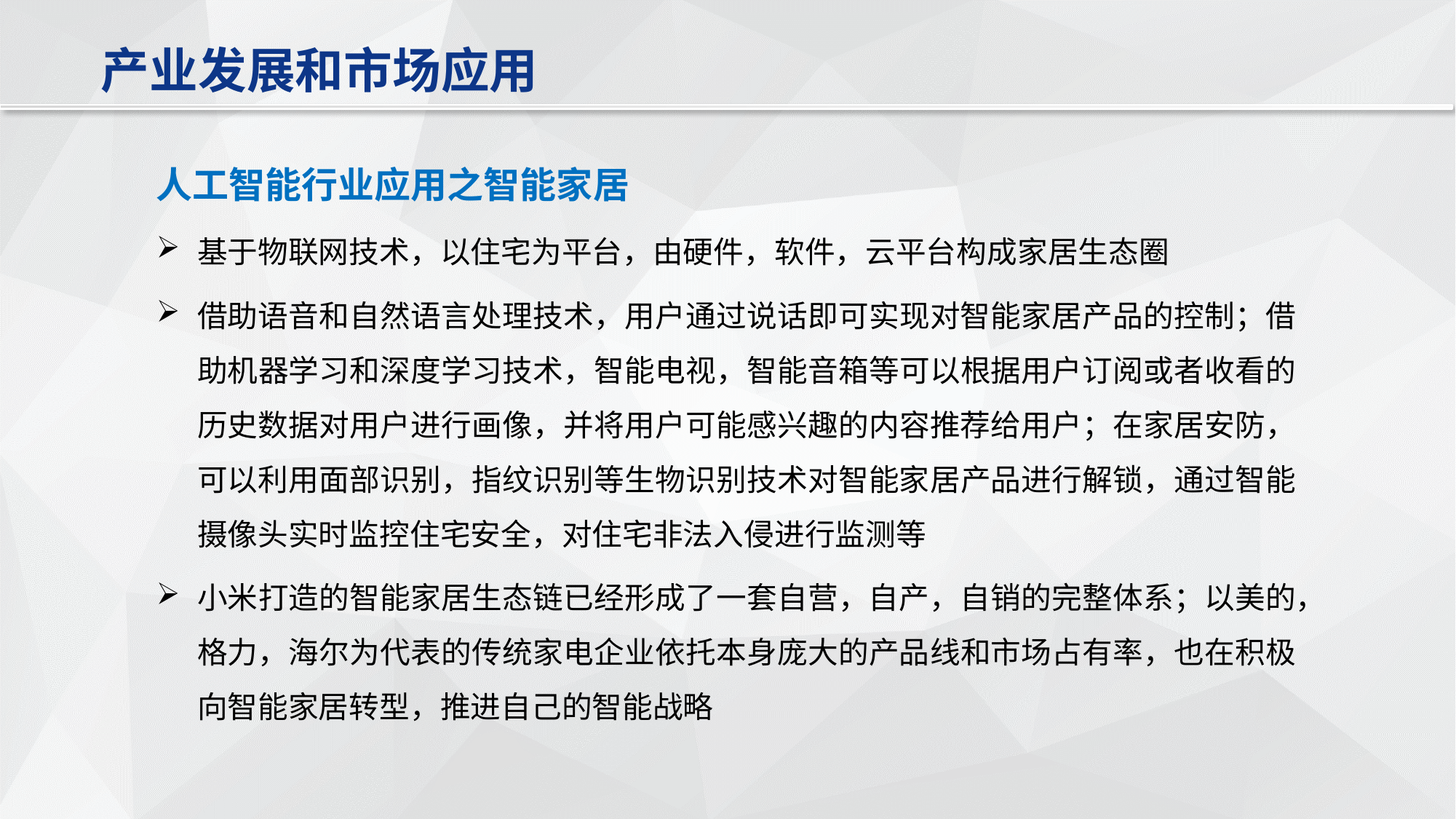

产业发展和市场应用

人工智能行业应用之智能家居
基于物联网技术，以住宅为平台，由硬件，软件，云平台构成家居生态圈
借助语音和自然语言处理技术，用户通过说话即可实现对智能家居产品的控制；借助机器学习和深度学习技术，智能电视，智能音箱等可以根据用户订阅或者收看的历史数据对用户进行画像，并将用户可能感兴趣的内容推荐给用户；在家居安防，可以利用面部识别，指纹识别等生物识别技术对智能家居产品进行解锁，通过智能摄像头实时监控住宅安全，对住宅非法入侵进行监测等
小米打造的智能家居生态链已经形成了一套自营，自产，自销的完整体系；以美的，格力，海尔为代表的传统家电企业依托本身庞大的产品线和市场占有率，也在积极向智能家居转型，推进自己的智能战略
78